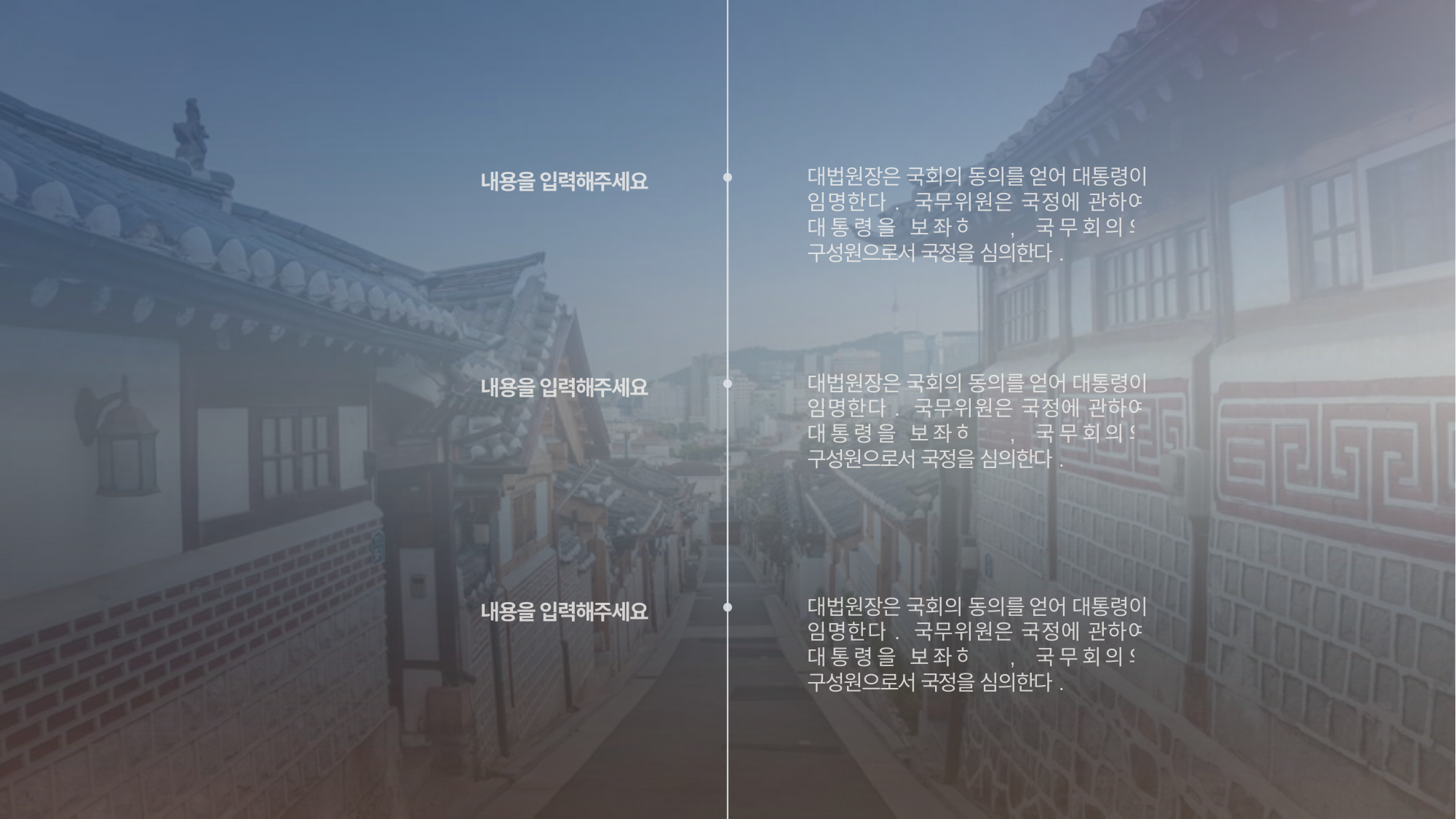

내용을 입력해주세요
대법원장은 국회의 동의를 얻어 대통령이 임명한다. 국무위원은 국정에 관하여 대통령을 보좌하며, 국무회의의 구성원으로서 국정을 심의한다.
내용을 입력해주세요
대법원장은 국회의 동의를 얻어 대통령이 임명한다. 국무위원은 국정에 관하여 대통령을 보좌하며, 국무회의의 구성원으로서 국정을 심의한다.
내용을 입력해주세요
대법원장은 국회의 동의를 얻어 대통령이 임명한다. 국무위원은 국정에 관하여 대통령을 보좌하며, 국무회의의 구성원으로서 국정을 심의한다.